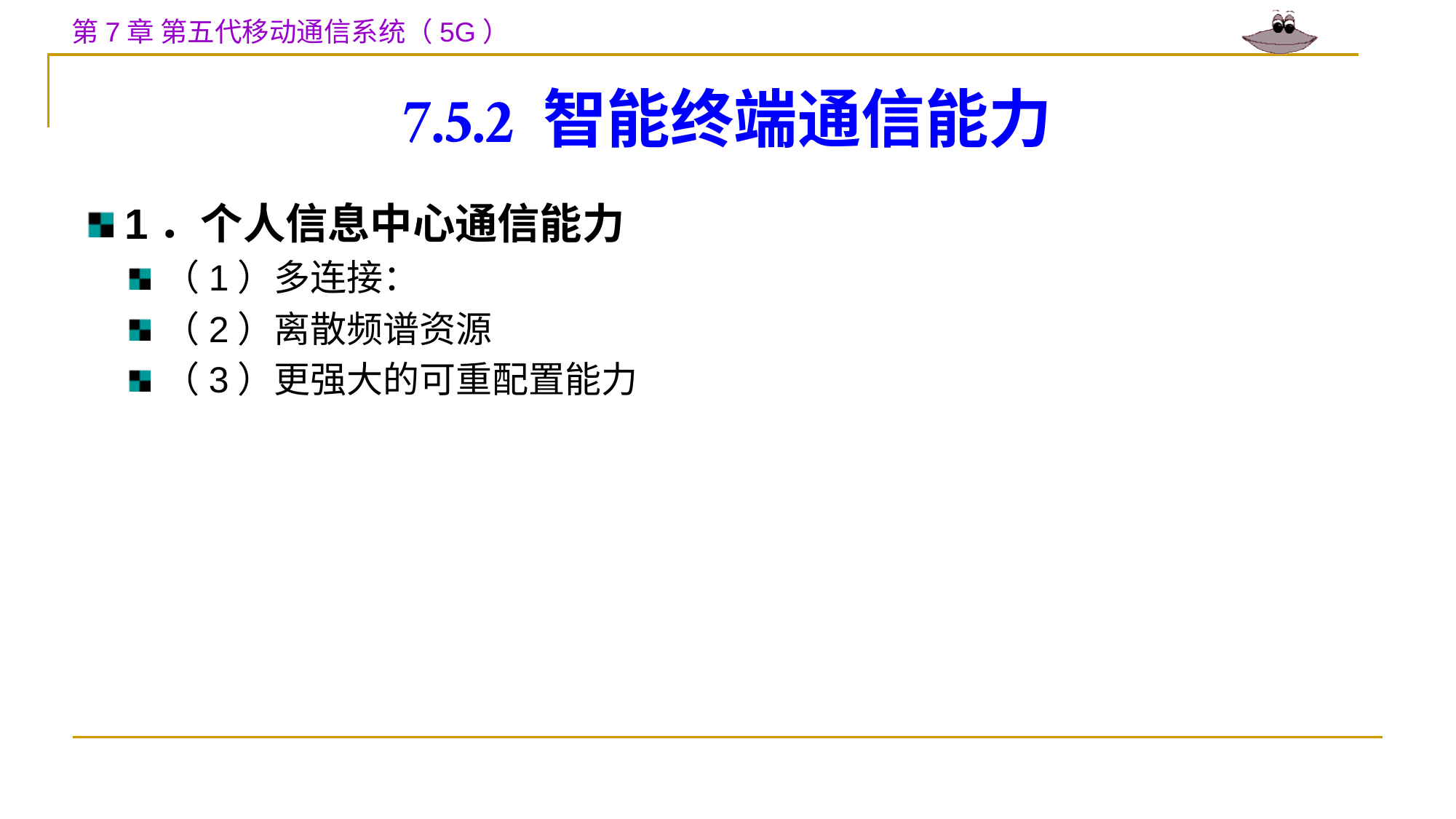

# 7.5.2 智能终端通信能力
1．个人信息中心通信能力
（1）多连接：
（2）离散频谱资源
（3）更强大的可重配置能力